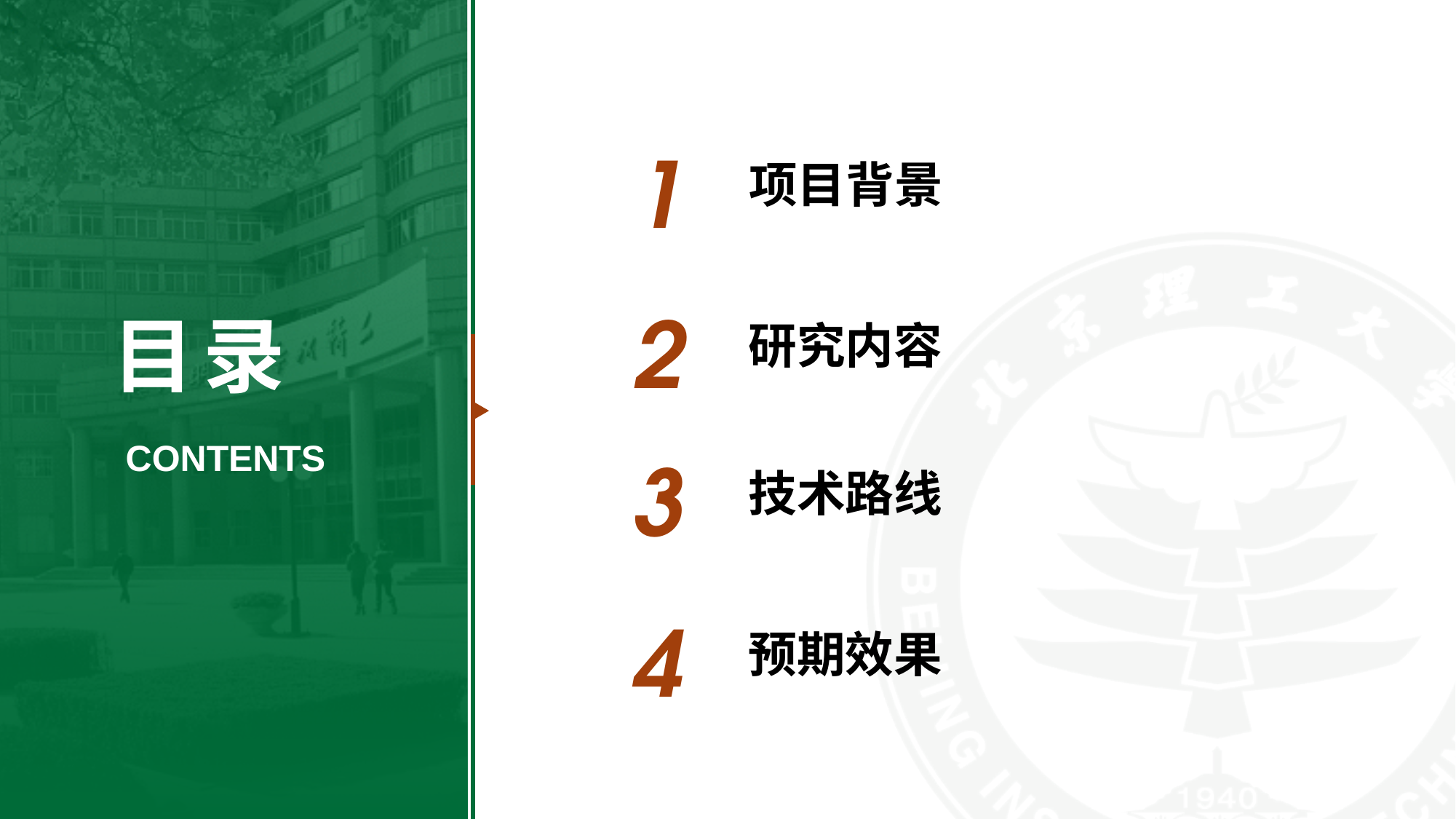

1
项目背景
2
研究内容
3
技术路线
4
预期效果